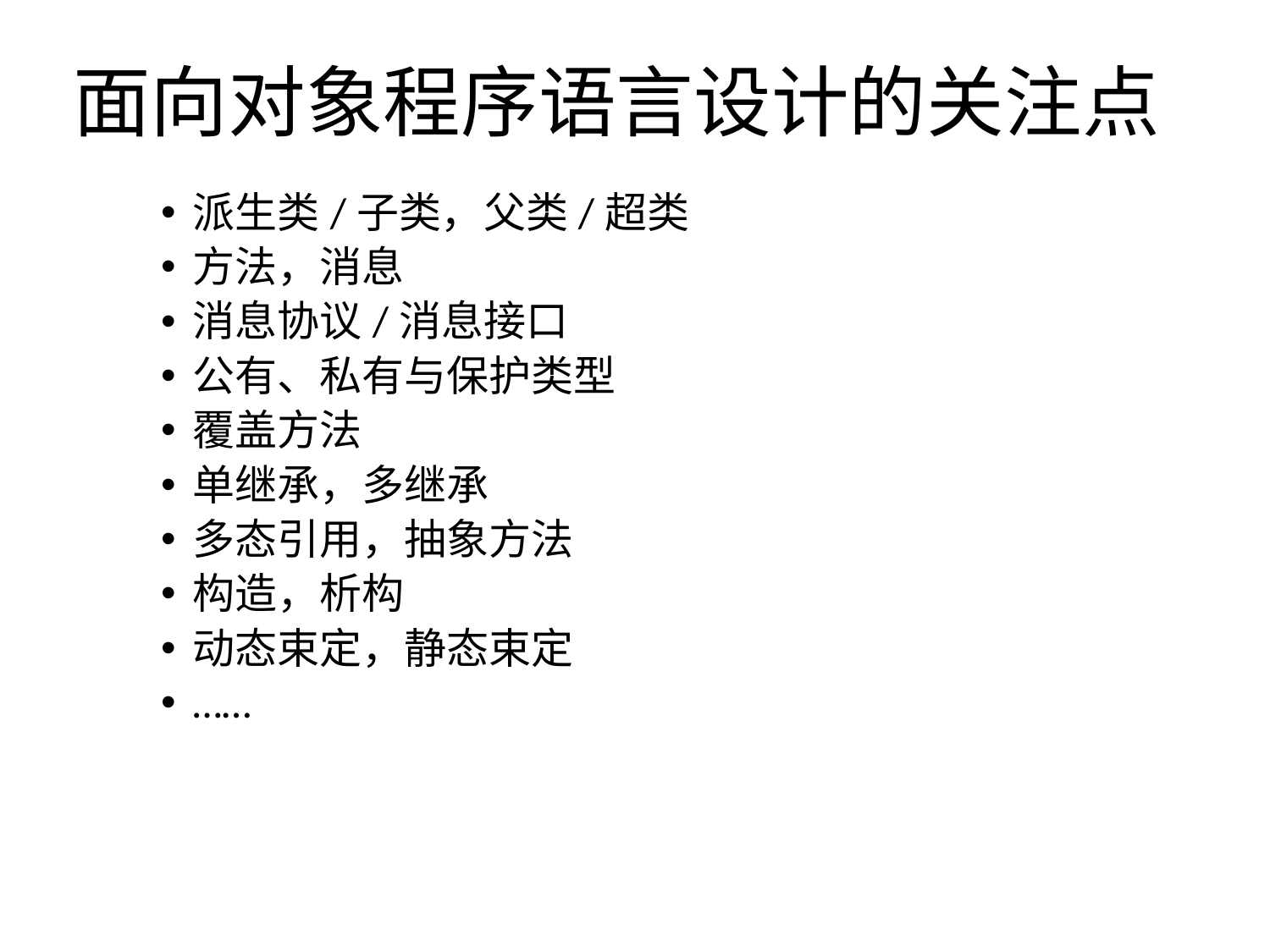

# 面向对象程序语言设计的关注点
派生类/子类，父类/超类
方法，消息
消息协议/消息接口
公有、私有与保护类型
覆盖方法
单继承，多继承
多态引用，抽象方法
构造，析构
动态束定，静态束定
……